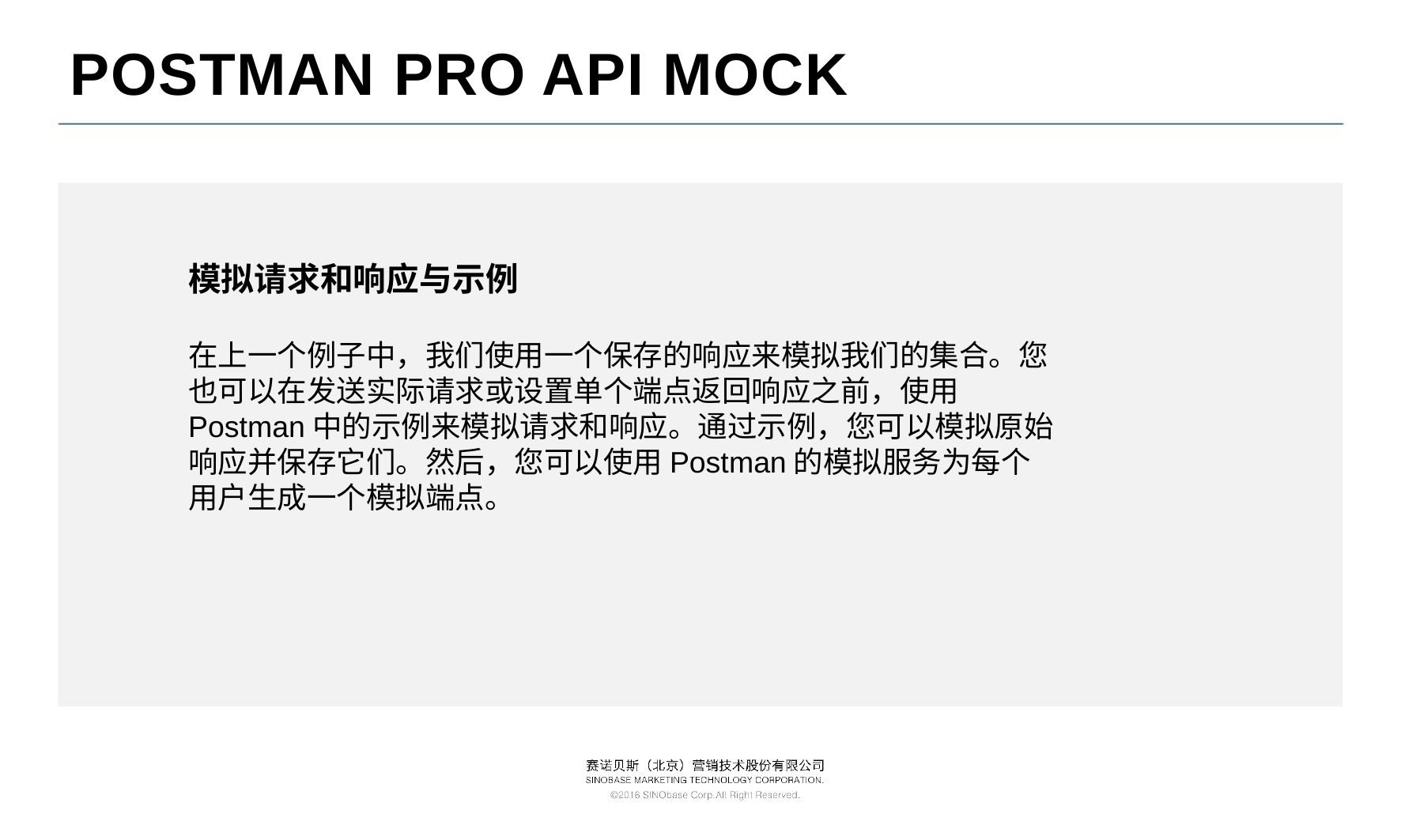

# Postman Pro API Mock
模拟请求和响应与示例

在上一个例子中，我们使用一个保存的响应来模拟我们的集合。您也可以在发送实际请求或设置单个端点返回响应之前，使用 Postman中的示例来模拟请求和响应。通过示例，您可以模拟原始响应并保存它们。然后，您可以使用Postman的模拟服务为每个用户生成一个模拟端点。